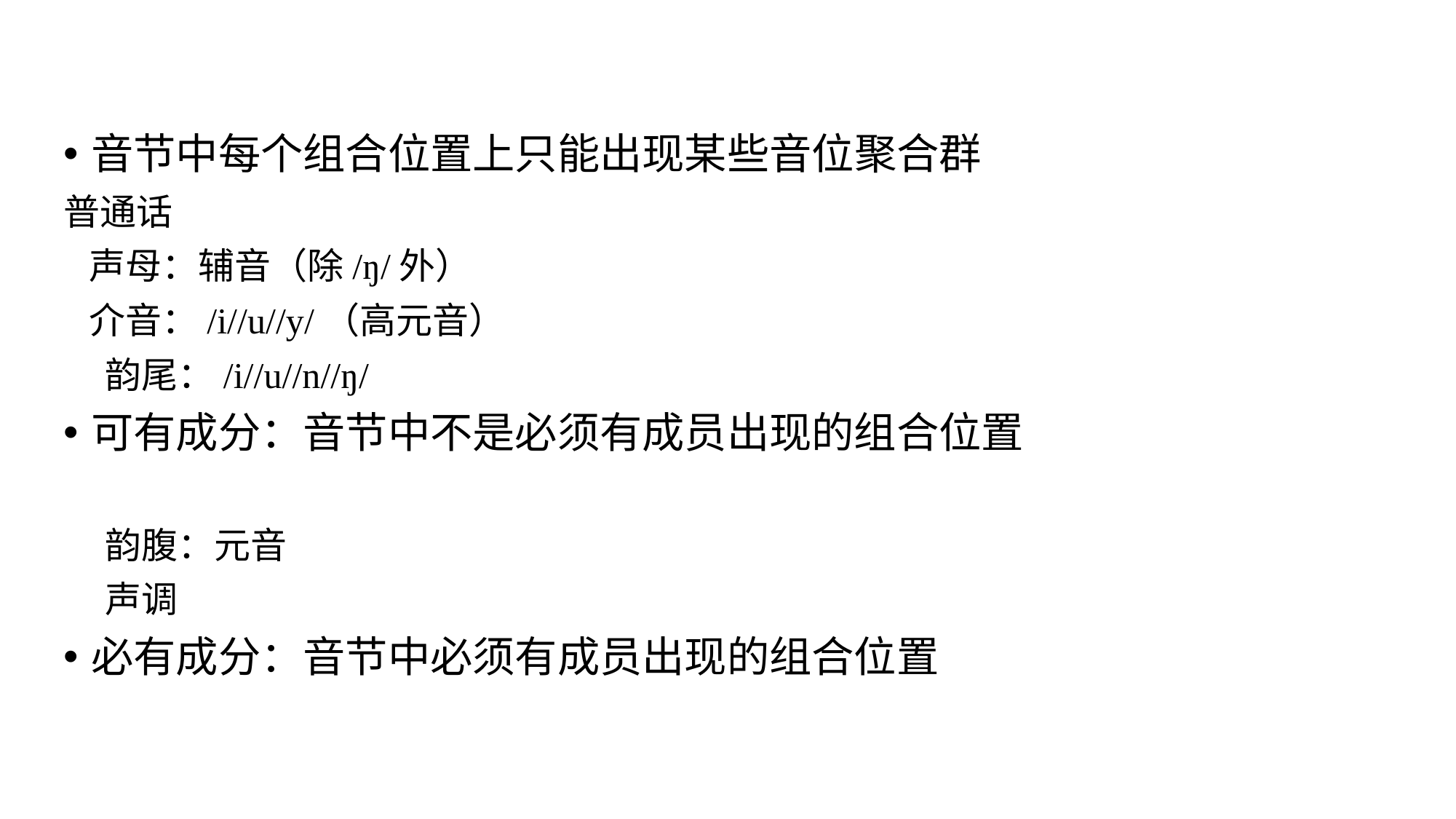

音节中每个组合位置上只能出现某些音位聚合群
普通话
  声母：辅音（除/ŋ/外）
  介音：/i//u//y/（高元音）
    韵尾：/i//u//n//ŋ/
可有成分：音节中不是必须有成员出现的组合位置

    韵腹：元音
    声调
必有成分：音节中必须有成员出现的组合位置